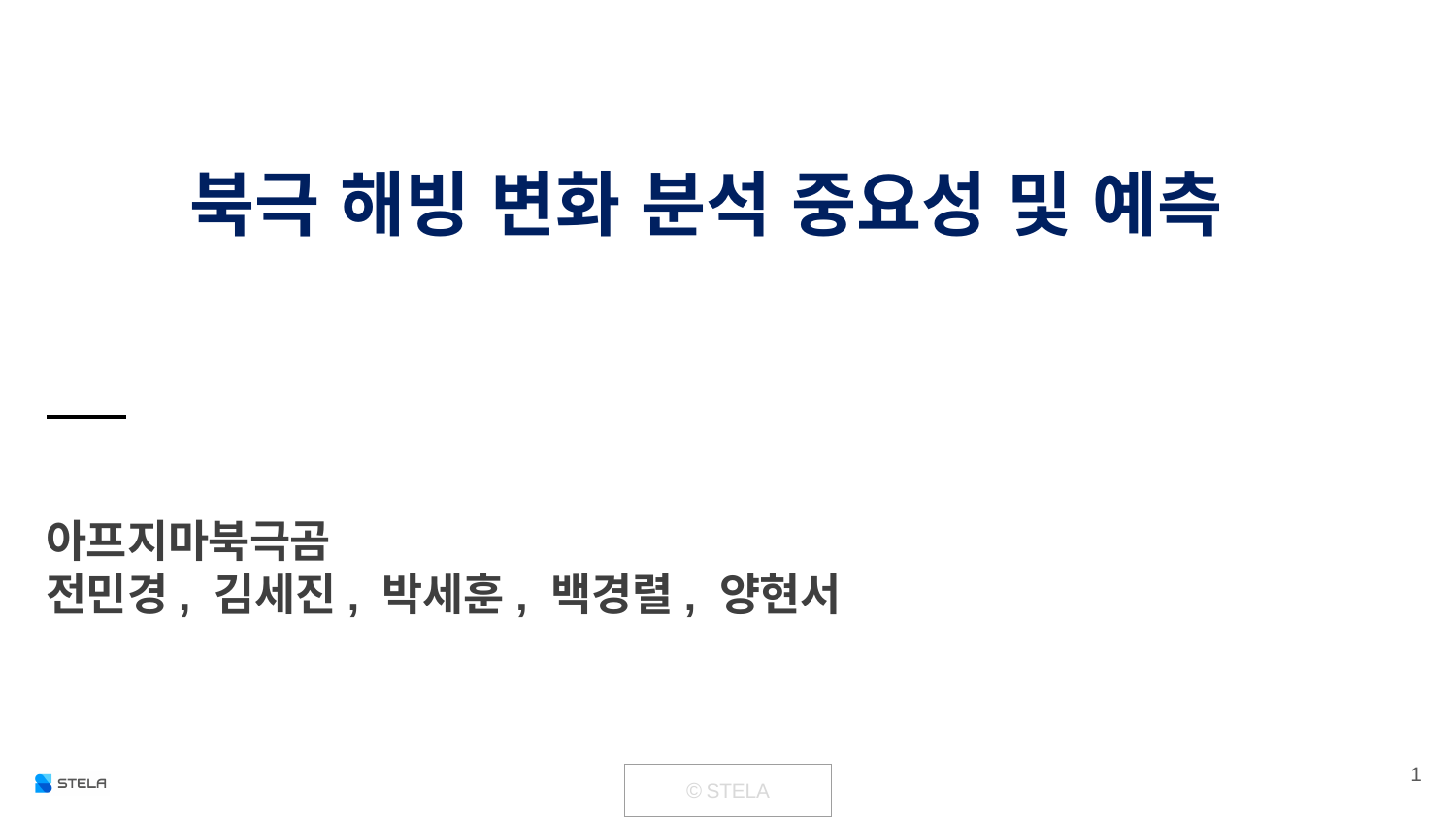

북극 해빙 변화 분석 중요성 및 예측
아프지마북극곰
전민경, 김세진, 박세훈, 백경렬, 양현서

1
| © STELA |
| --- |